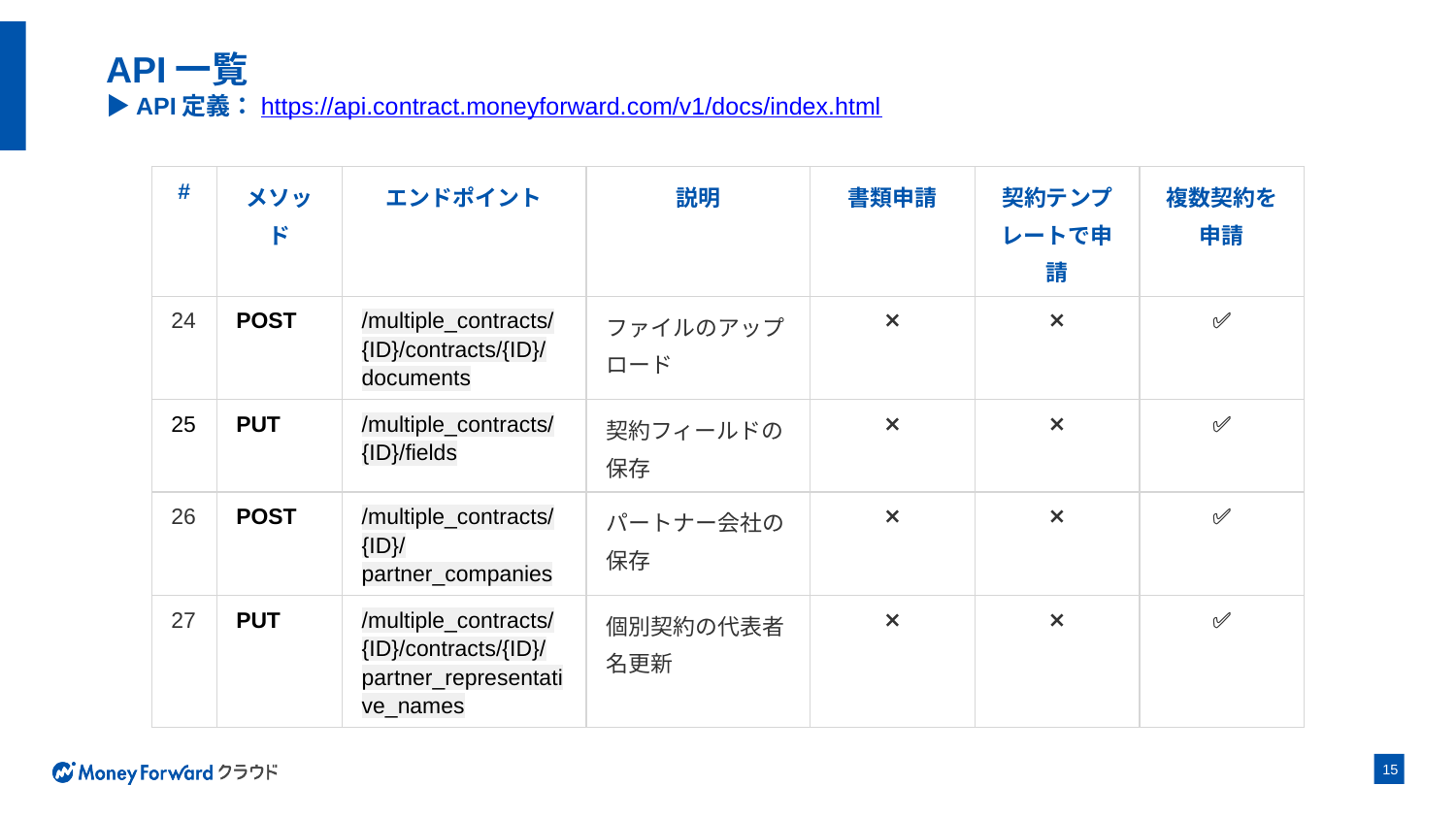

# API一覧 ▶API定義：https://api.contract.moneyforward.com/v1/docs/index.html
| # | メソッド | エンドポイント | 説明 | 書類申請 | 契約テンプレートで申請 | 複数契約を申請 |
| --- | --- | --- | --- | --- | --- | --- |
| 24 | POST | /multiple\_contracts/{ID}/contracts/{ID}/documents | ファイルのアップロード | ❌ | ❌ | ✅ |
| 25 | PUT | /multiple\_contracts/{ID}/fields | 契約フィールドの保存 | ❌ | ❌ | ✅ |
| 26 | POST | /multiple\_contracts/{ID}/partner\_companies | パートナー会社の保存 | ❌ | ❌ | ✅ |
| 27 | PUT | /multiple\_contracts/{ID}/contracts/{ID}/partner\_representative\_names | 個別契約の代表者名更新 | ❌ | ❌ | ✅ |
15